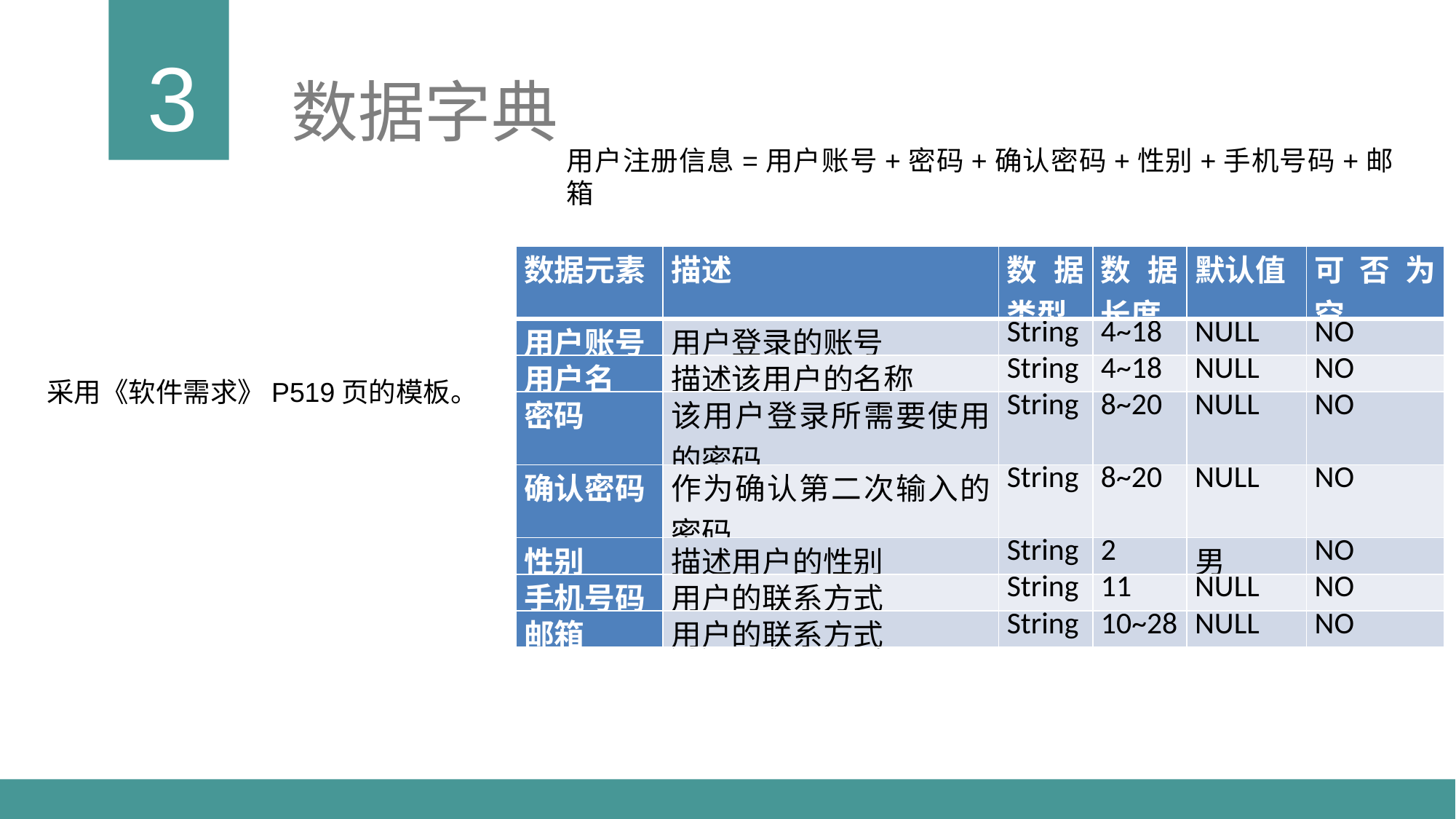

3
数据字典
用户注册信息=用户账号+密码+确认密码+性别+手机号码+邮箱
| 数据元素 | 描述 | 数据类型 | 数据长度 | 默认值 | 可否为空 |
| --- | --- | --- | --- | --- | --- |
| 用户账号 | 用户登录的账号 | String | 4~18 | NULL | NO |
| 用户名 | 描述该用户的名称 | String | 4~18 | NULL | NO |
| 密码 | 该用户登录所需要使用的密码 | String | 8~20 | NULL | NO |
| 确认密码 | 作为确认第二次输入的密码 | String | 8~20 | NULL | NO |
| 性别 | 描述用户的性别 | String | 2 | 男 | NO |
| 手机号码 | 用户的联系方式 | String | 11 | NULL | NO |
| 邮箱 | 用户的联系方式 | String | 10~28 | NULL | NO |
采用《软件需求》P519页的模板。